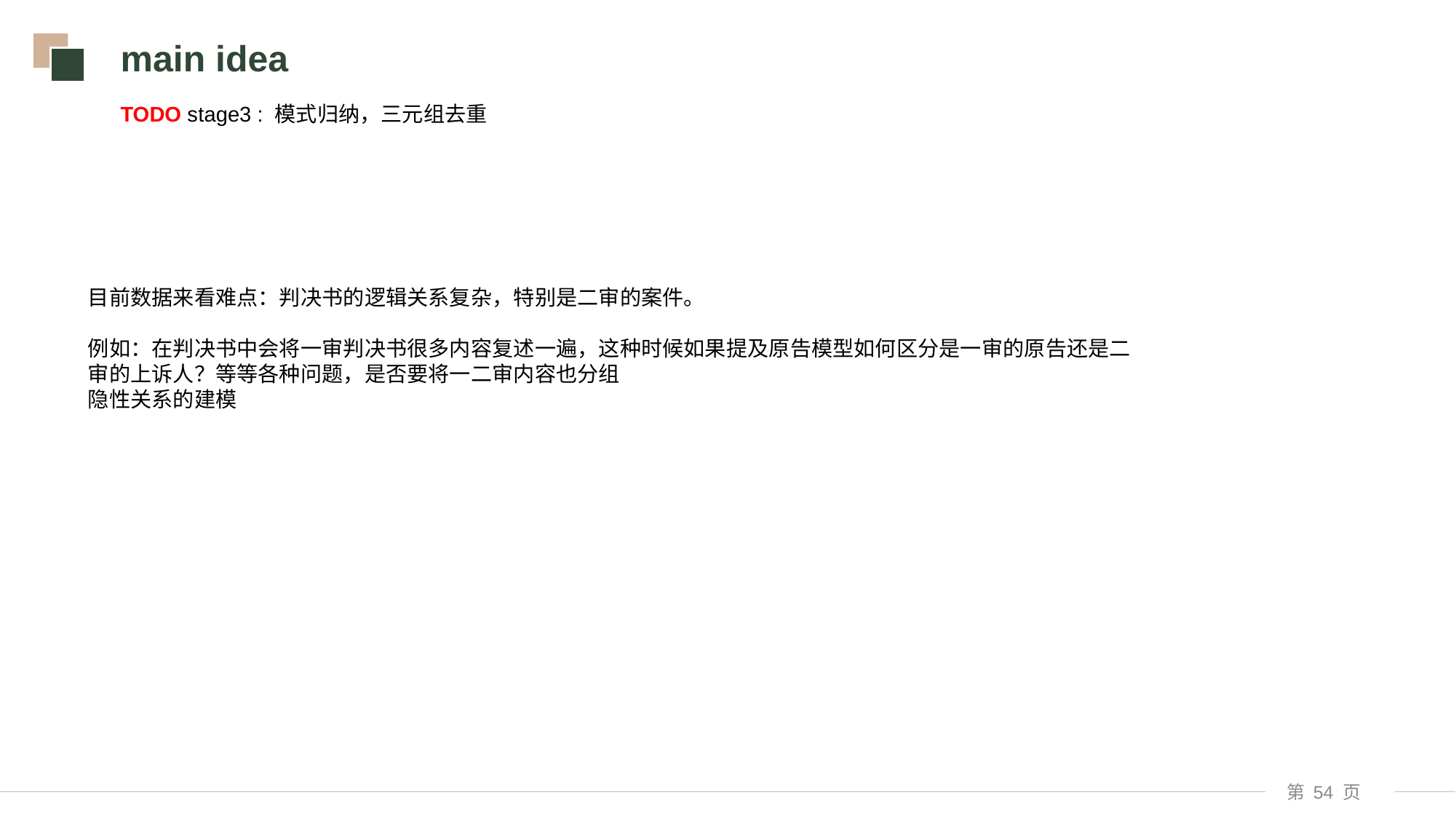

main idea

TODO stage3 : 模式归纳，三元组去重
目前数据来看难点：判决书的逻辑关系复杂，特别是二审的案件。

例如：在判决书中会将一审判决书很多内容复述一遍，这种时候如果提及原告模型如何区分是一审的原告还是二审的上诉人？等等各种问题，是否要将一二审内容也分组
隐性关系的建模
第 54 页